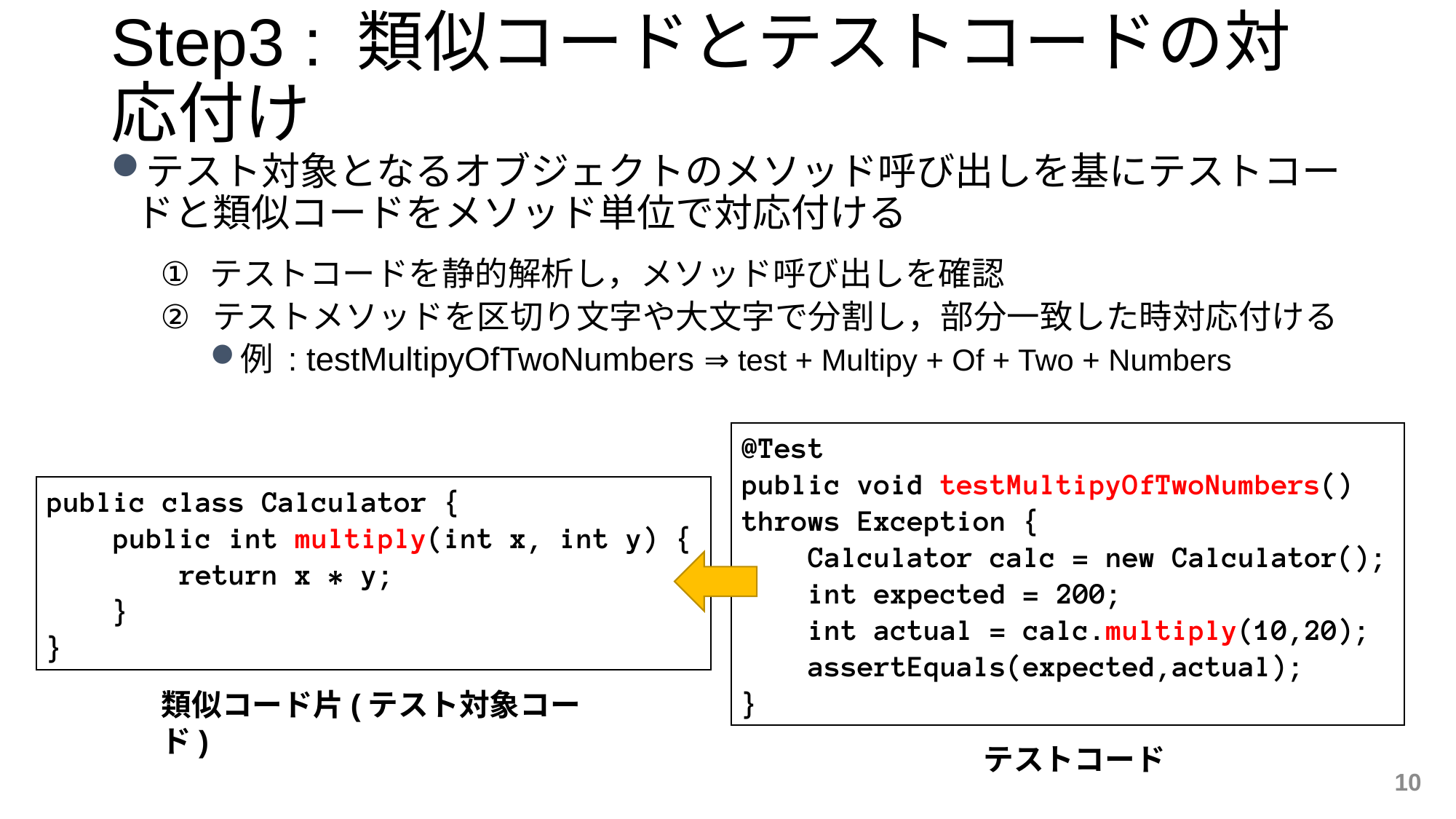

# Step3 : 類似コードとテストコードの対応付け
テスト対象となるオブジェクトのメソッド呼び出しを基にテストコードと類似コードをメソッド単位で対応付ける

テストコードを静的解析し，メソッド呼び出しを確認
 テストメソッドを区切り文字や大文字で分割し，部分一致した時対応付ける
例 : testMultipyOfTwoNumbers ⇒ test + Multipy + Of + Two + Numbers

@Test
public void testMultipyOfTwoNumbers() throws Exception {
    Calculator calc = new Calculator();
    int expected = 200;
    int actual = calc.multiply(10,20);
    assertEquals(expected,actual);
}
public class Calculator {
    public int multiply(int x, int y) {
        return x * y;
    }
}

類似コード片(テスト対象コード)
テストコード
10